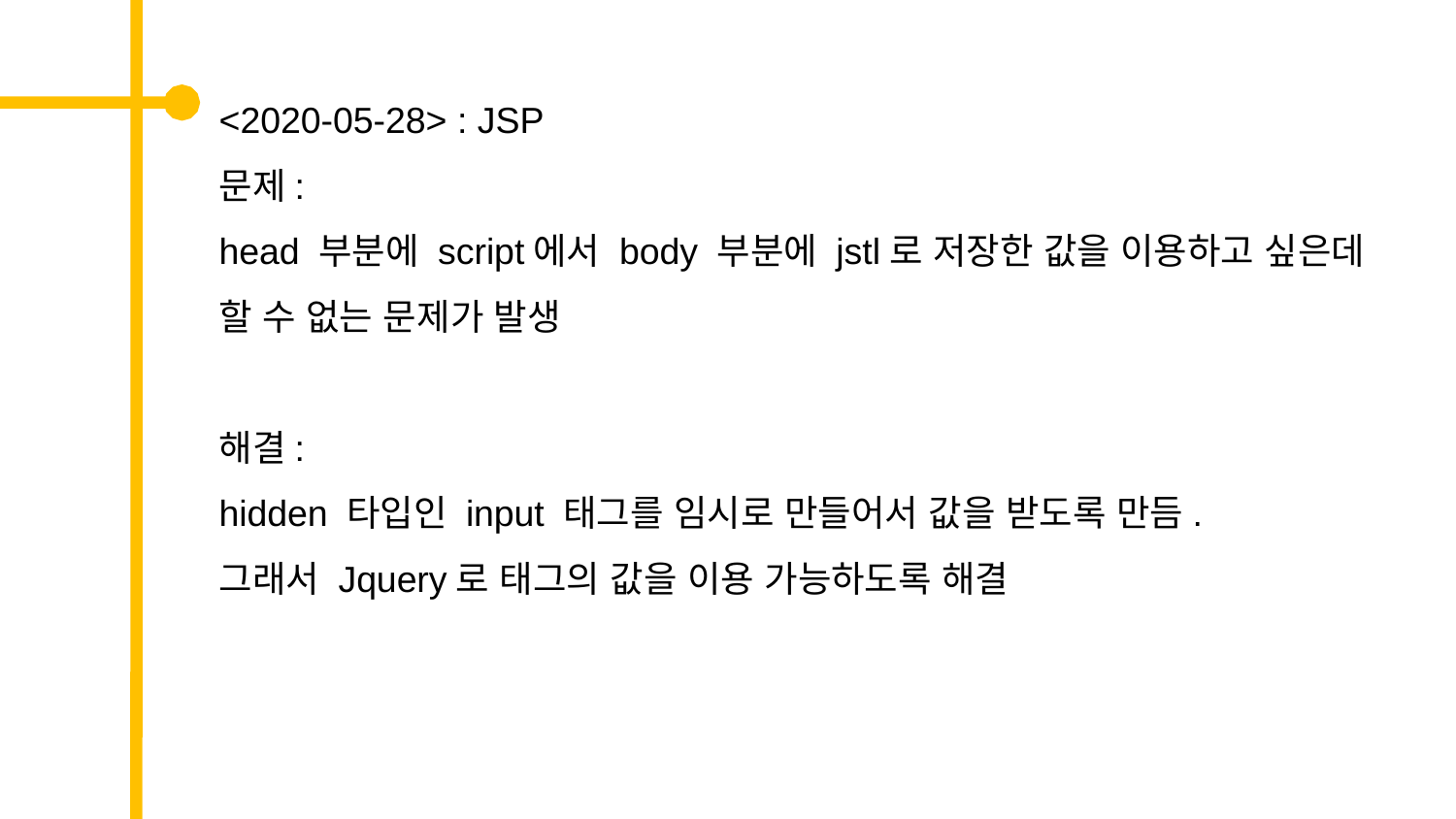

<2020-05-28> : JSP
문제:
head 부분에 script에서 body 부분에 jstl로 저장한 값을 이용하고 싶은데 할 수 없는 문제가 발생

해결:
hidden 타입인 input 태그를 임시로 만들어서 값을 받도록 만듬.
그래서 Jquery로 태그의 값을 이용 가능하도록 해결